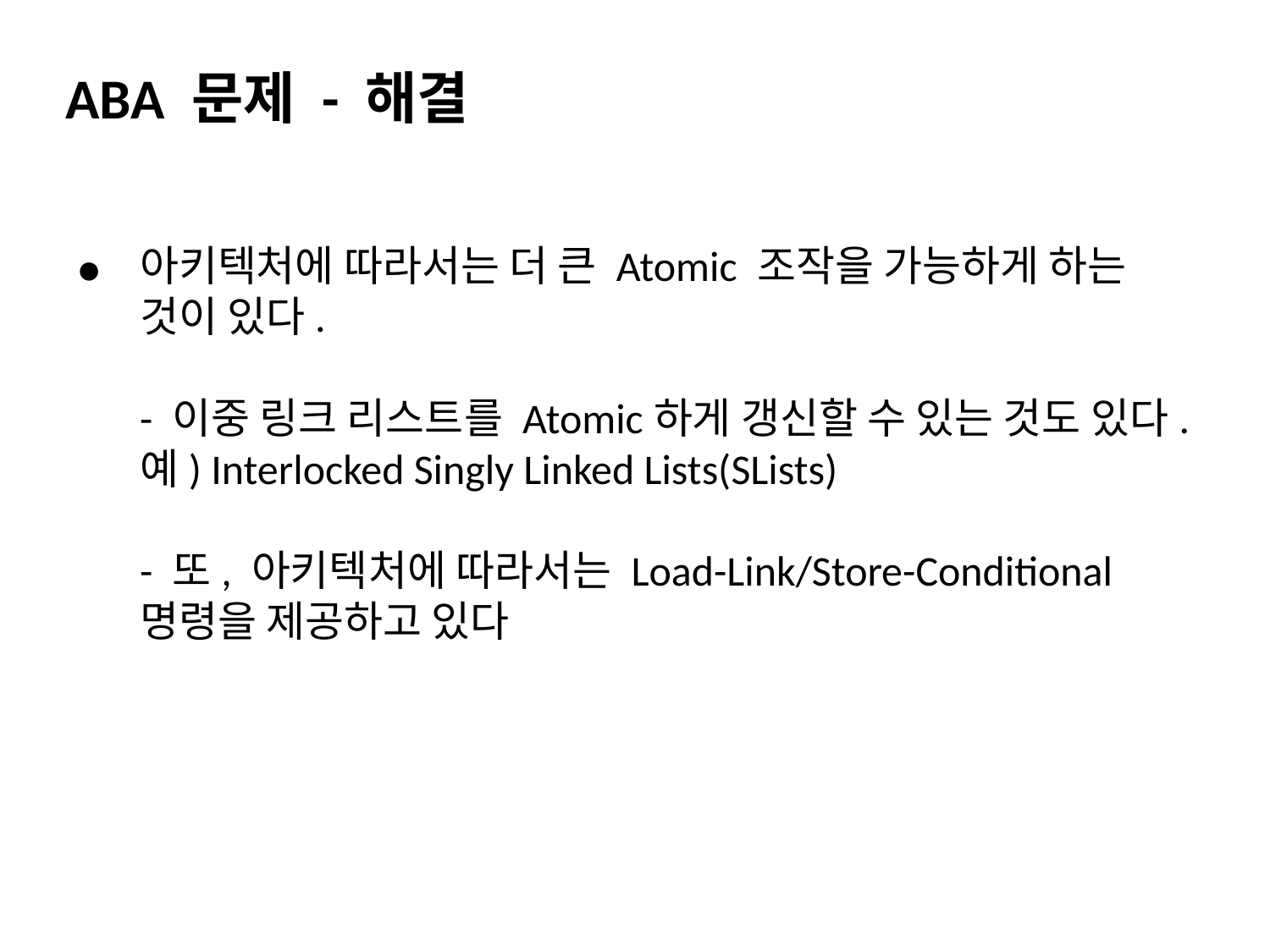

ABA 문제 - 해결
아키텍처에 따라서는 더 큰 Atomic 조작을 가능하게 하는 것이 있다.
- 이중 링크 리스트를 Atomic하게 갱신할 수 있는 것도 있다. 예) Interlocked Singly Linked Lists(SLists)
- 또, 아키텍처에 따라서는 Load-Link/Store-Conditional 명령을 제공하고 있다